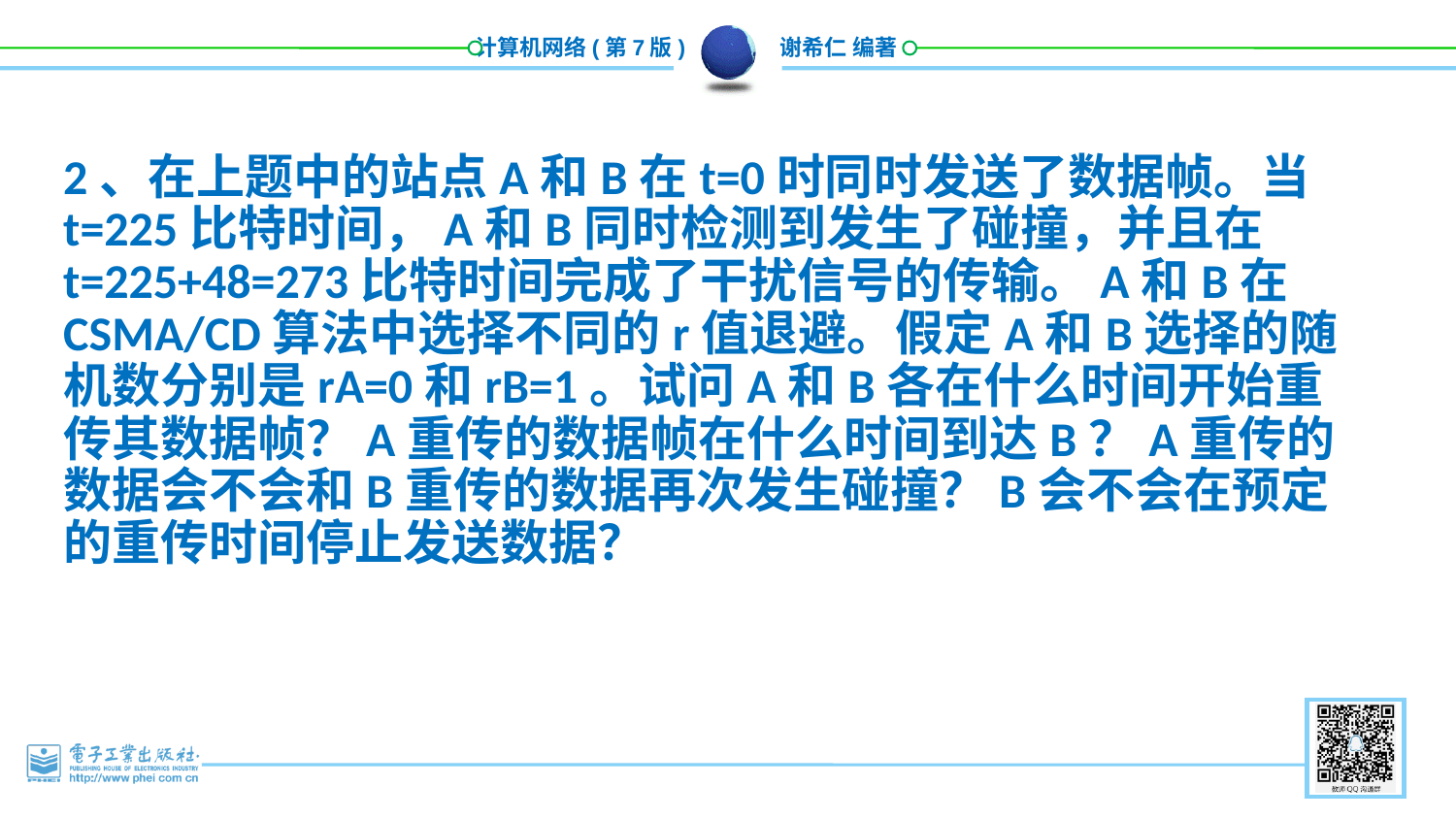

2、在上题中的站点A和B在t=0时同时发送了数据帧。当t=225比特时间，A和B同时检测到发生了碰撞，并且在t=225+48=273比特时间完成了干扰信号的传输。A和B在CSMA/CD算法中选择不同的r值退避。假定A和B选择的随机数分别是rA=0和rB=1。试问A和B各在什么时间开始重传其数据帧？A重传的数据帧在什么时间到达B？A重传的数据会不会和B重传的数据再次发生碰撞？B会不会在预定的重传时间停止发送数据？